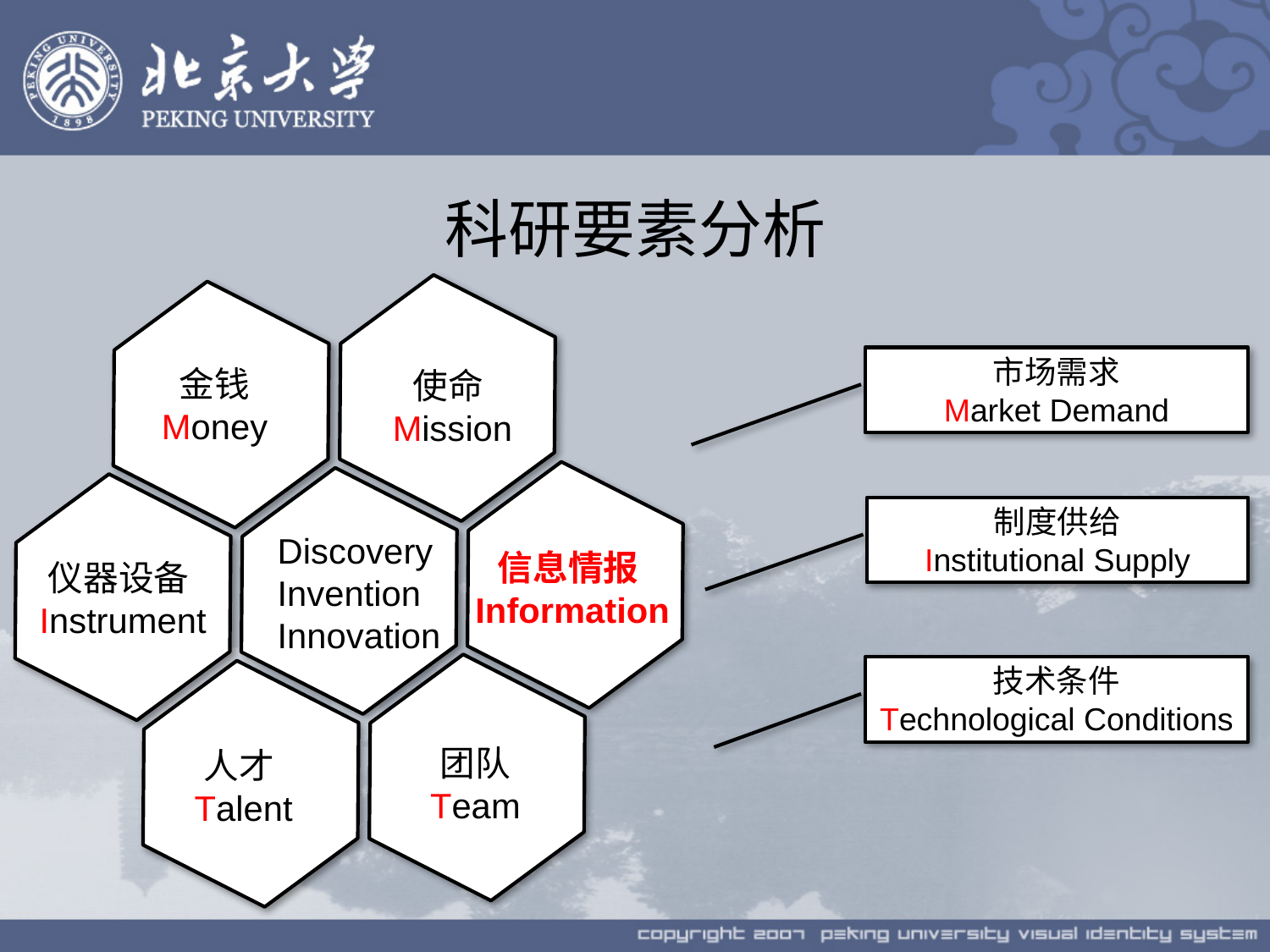

# 科研要素分析

金钱
Money
使命Mission

Discovery
Invention
Innovation

信息情报Information
仪器设备Instrument

团队
Team
人才Talent

市场需求
Market Demand
制度供给
Institutional Supply
技术条件
Technological Conditions